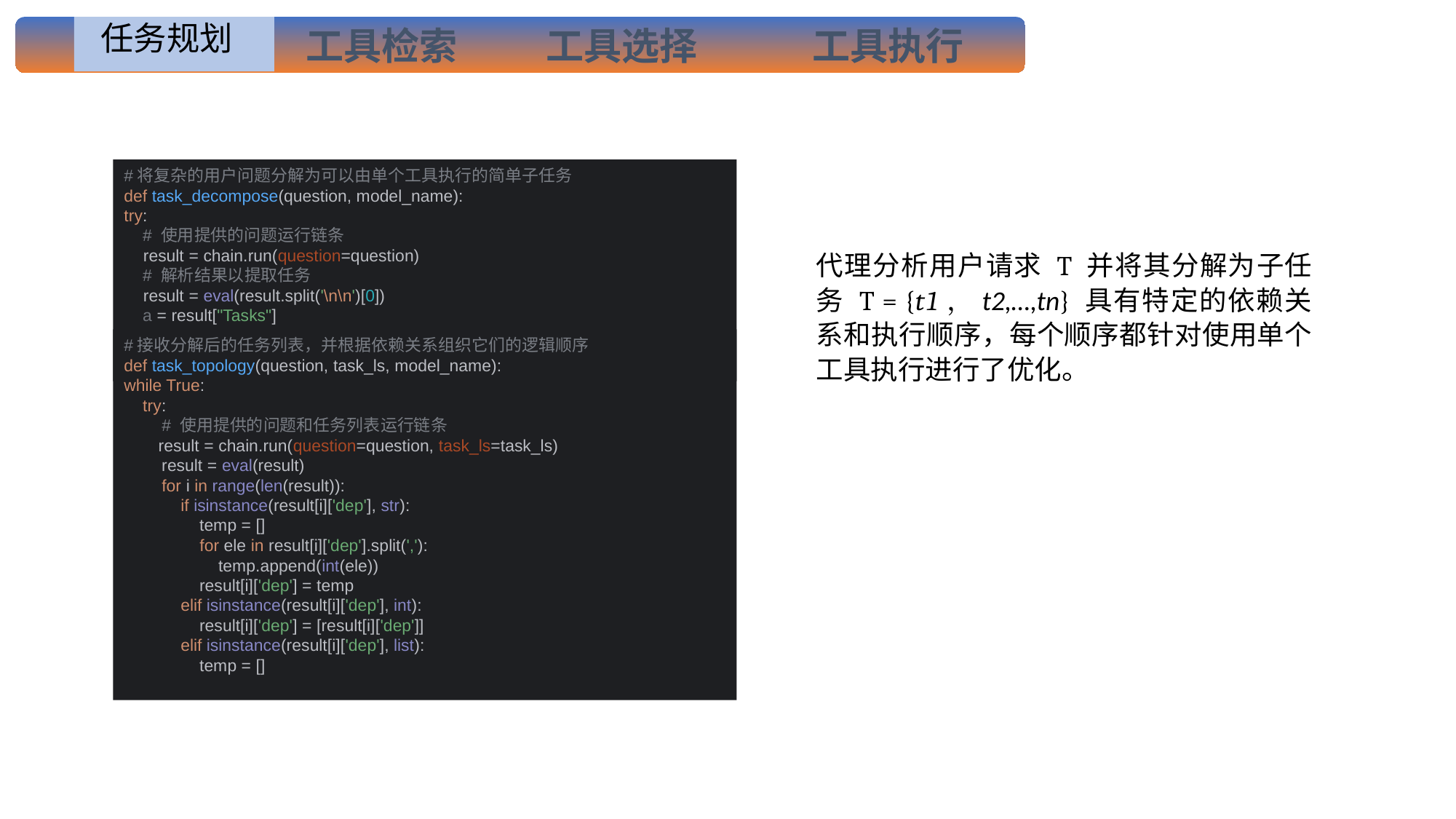

# 任务规划
工具检索
工具选择
工具执行
#将复杂的用户问题分解为可以由单个工具执行的简单子任务
def task_decompose(question, model_name):
try:
    # 使用提供的问题运行链条
    result = chain.run(question=question)
    # 解析结果以提取任务
    result = eval(result.split('\n\n')[0])
    a = result["Tasks"]

代理分析用户请求 T 并将其分解为子任务 T = {t1，t2,…,tn} 具有特定的依赖关系和执行顺序，每个顺序都针对使用单个工具执行进行了优化。
#接收分解后的任务列表，并根据依赖关系组织它们的逻辑顺序
def task_topology(question, task_ls, model_name):
while True:
    try:
        # 使用提供的问题和任务列表运行链条
        result = chain.run(question=question, task_ls=task_ls)
        result = eval(result)
        for i in range(len(result)):
            if isinstance(result[i]['dep'], str):
                temp = []
                for ele in result[i]['dep'].split(','):
                    temp.append(int(ele))
                result[i]['dep'] = temp
            elif isinstance(result[i]['dep'], int):
                result[i]['dep'] = [result[i]['dep']]
            elif isinstance(result[i]['dep'], list):
                temp = []